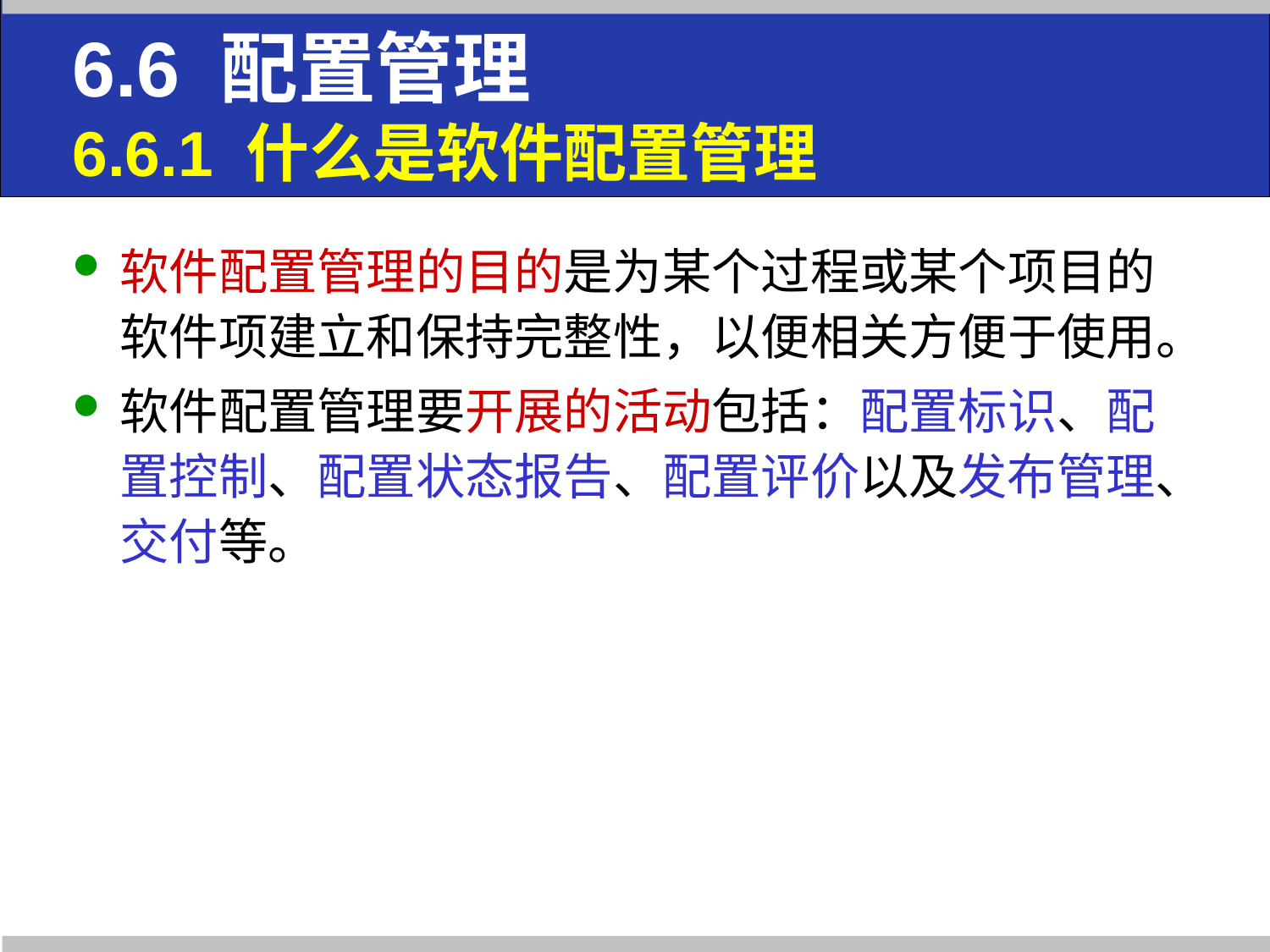

6.6 配置管理
6.6.1 什么是软件配置管理
软件配置管理的目的是为某个过程或某个项目的软件项建立和保持完整性，以便相关方便于使用。
软件配置管理要开展的活动包括：配置标识、配置控制、配置状态报告、配置评价以及发布管理、交付等。

814